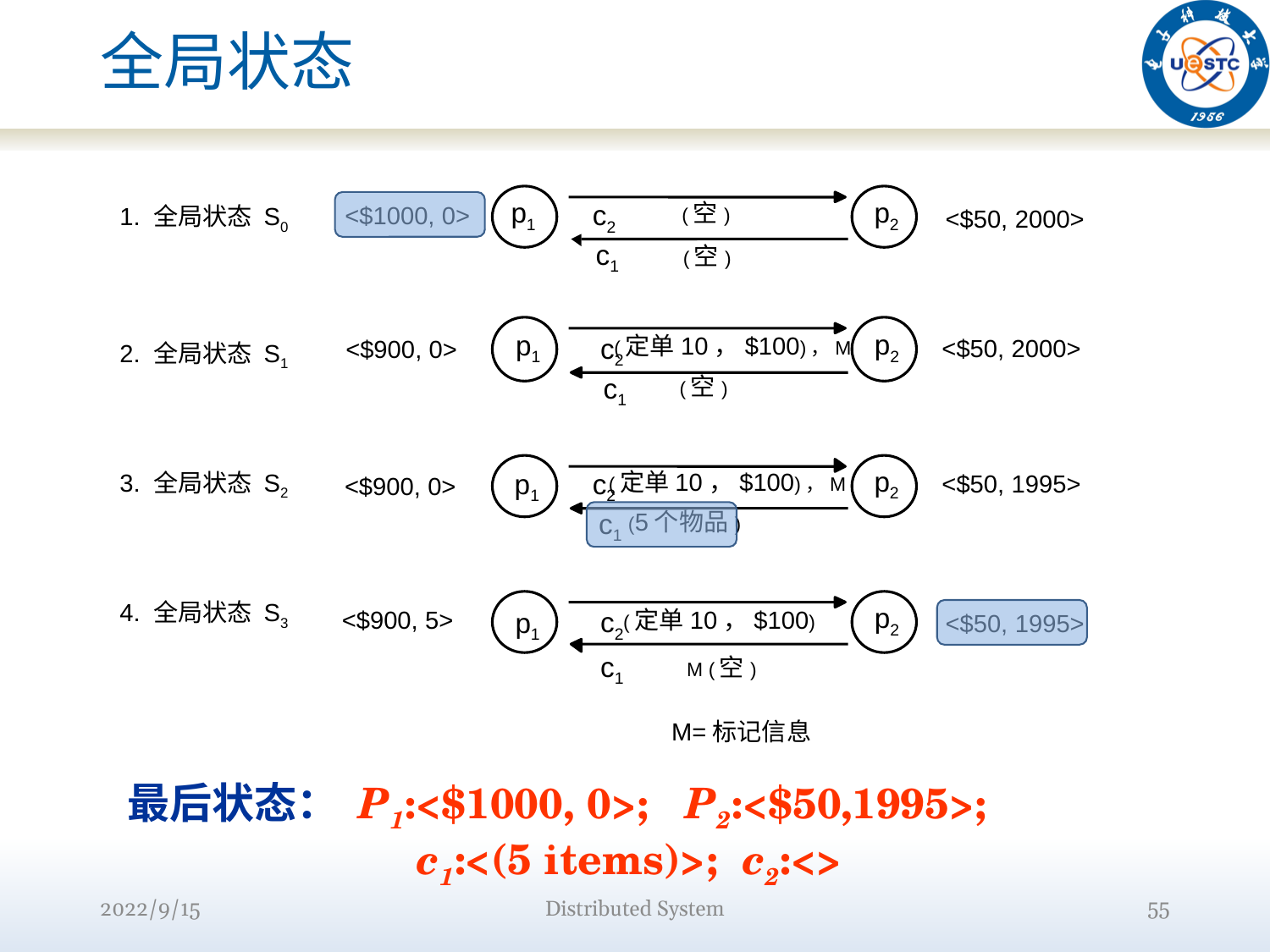

# 全局状态

p1
p2

c2
(空)
<$1000, 0>
1. 全局状态 S0
<$50, 2000>

c1

(空)

p2
p1

c2
(定单10，$100)，M
<$50, 2000>
<$900, 0>
2. 全局状态 S1

c1
(空)

p2
p1

c2
(定单10，$100)，M
3. 全局状态 S2
<$50, 1995>
<$900, 0>

c1
(5个物品)

4. 全局状态 S3

p2

<$900, 5>
c2
(定单10，$100)
p1
<$50, 1995>

c1
M (空)

M=标记信息
最后状态： P1:<$1000, 0>;   P2:<$50,1995>;
                        c1:<(5 items)>;  c2:<>
2022/9/15
Distributed System
55